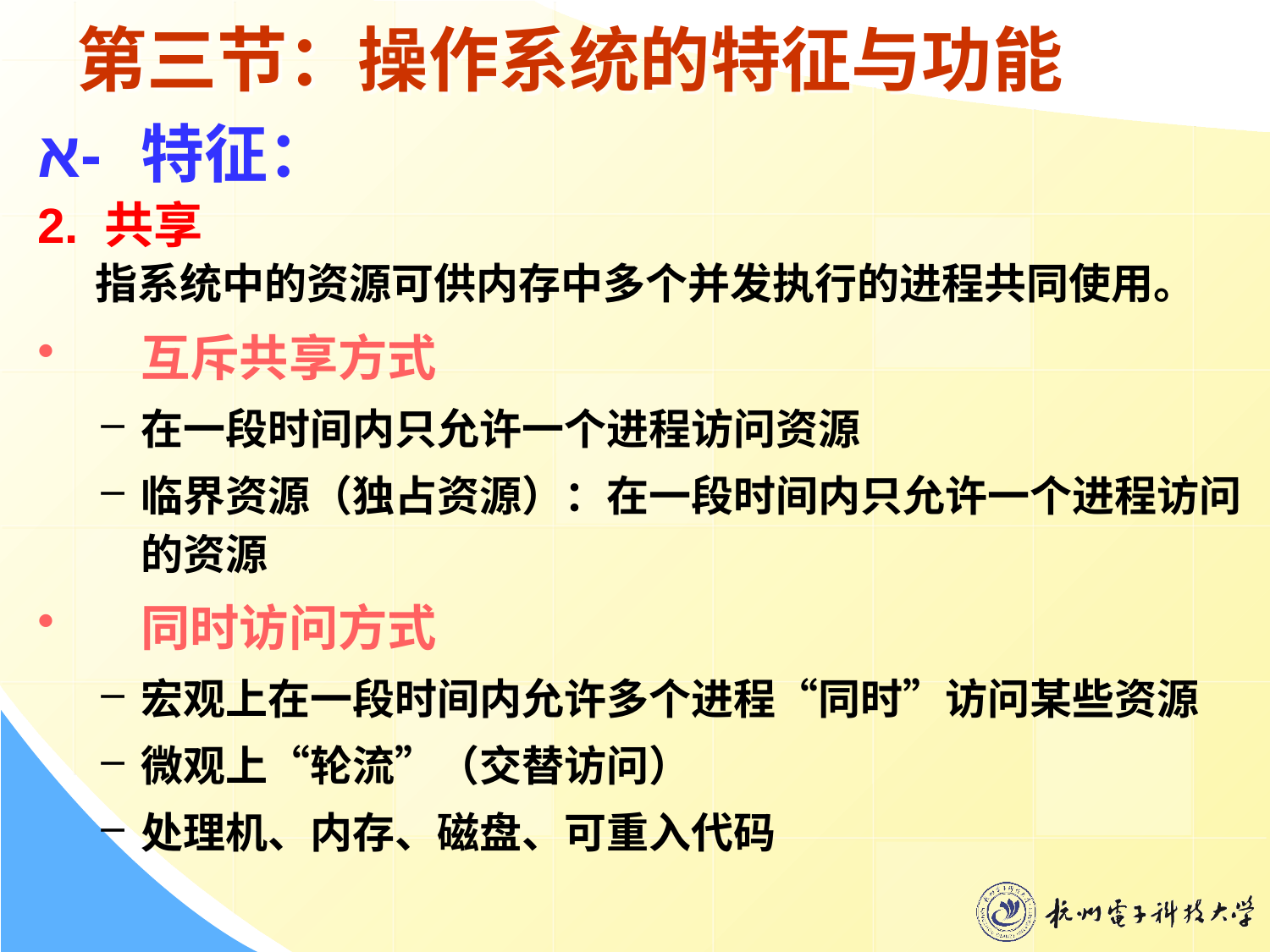

# 第三节：操作系统的特征与功能
特征：
2. 共享
     指系统中的资源可供内存中多个并发执行的进程共同使用。
互斥共享方式
在一段时间内只允许一个进程访问资源
临界资源（独占资源）：在一段时间内只允许一个进程访问的资源
同时访问方式
宏观上在一段时间内允许多个进程“同时”访问某些资源
微观上“轮流”（交替访问）
处理机、内存、磁盘、可重入代码